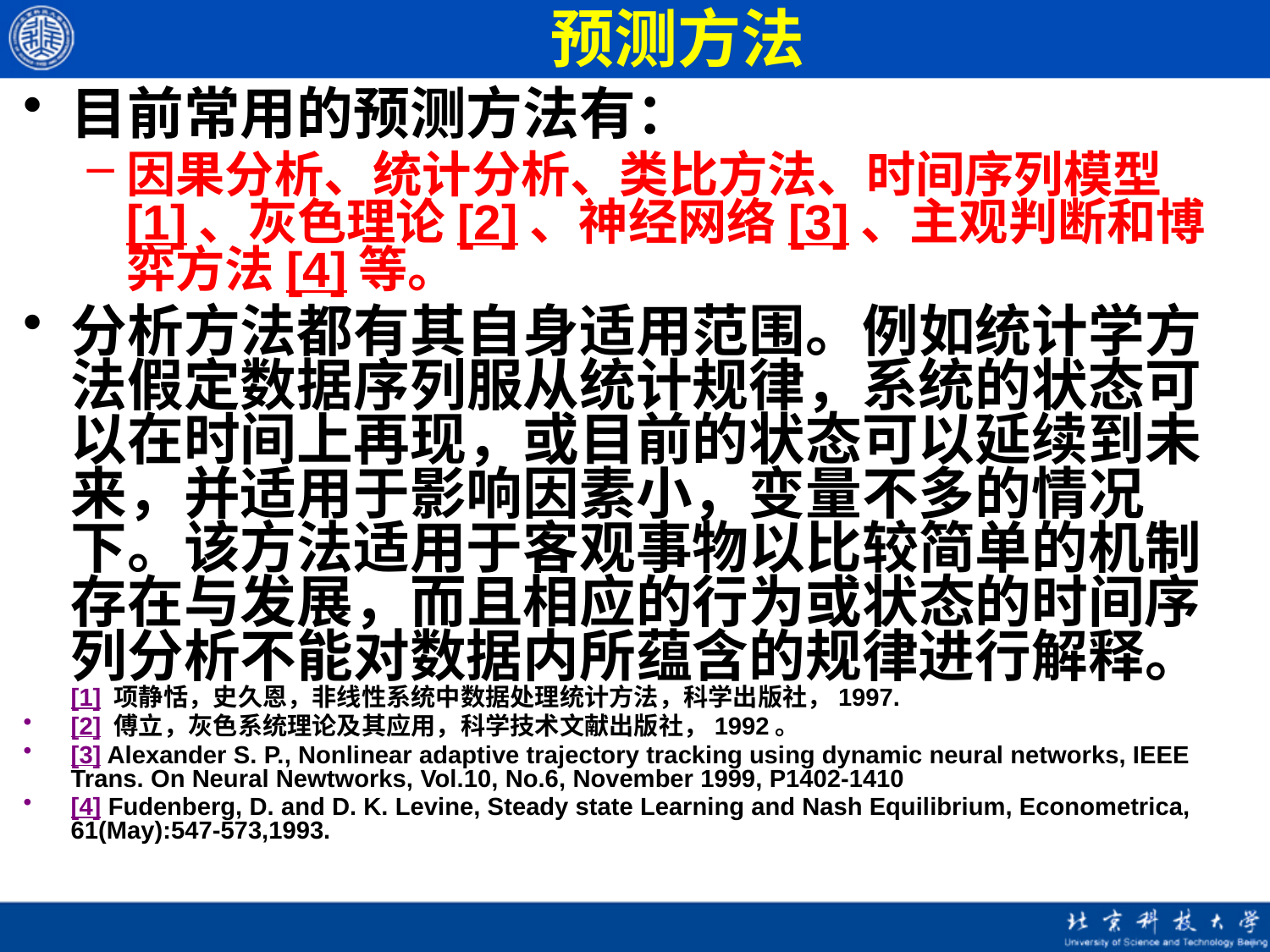

# 预测方法
目前常用的预测方法有：
因果分析、统计分析、类比方法、时间序列模型[1]、灰色理论[2]、神经网络[3]、主观判断和博弈方法[4]等。
分析方法都有其自身适用范围。例如统计学方法假定数据序列服从统计规律，系统的状态可以在时间上再现，或目前的状态可以延续到未来，并适用于影响因素小，变量不多的情况下。该方法适用于客观事物以比较简单的机制存在与发展，而且相应的行为或状态的时间序列分析不能对数据内所蕴含的规律进行解释。
[1] 项静恬，史久恩，非线性系统中数据处理统计方法，科学出版社，1997.
[2] 傅立，灰色系统理论及其应用，科学技术文献出版社，1992。
[3] Alexander S. P., Nonlinear adaptive trajectory tracking using dynamic neural networks, IEEE Trans. On Neural Newtworks, Vol.10, No.6, November 1999, P1402-1410
[4] Fudenberg, D. and D. K. Levine, Steady state Learning and Nash Equilibrium, Econometrica, 61(May):547-573,1993.